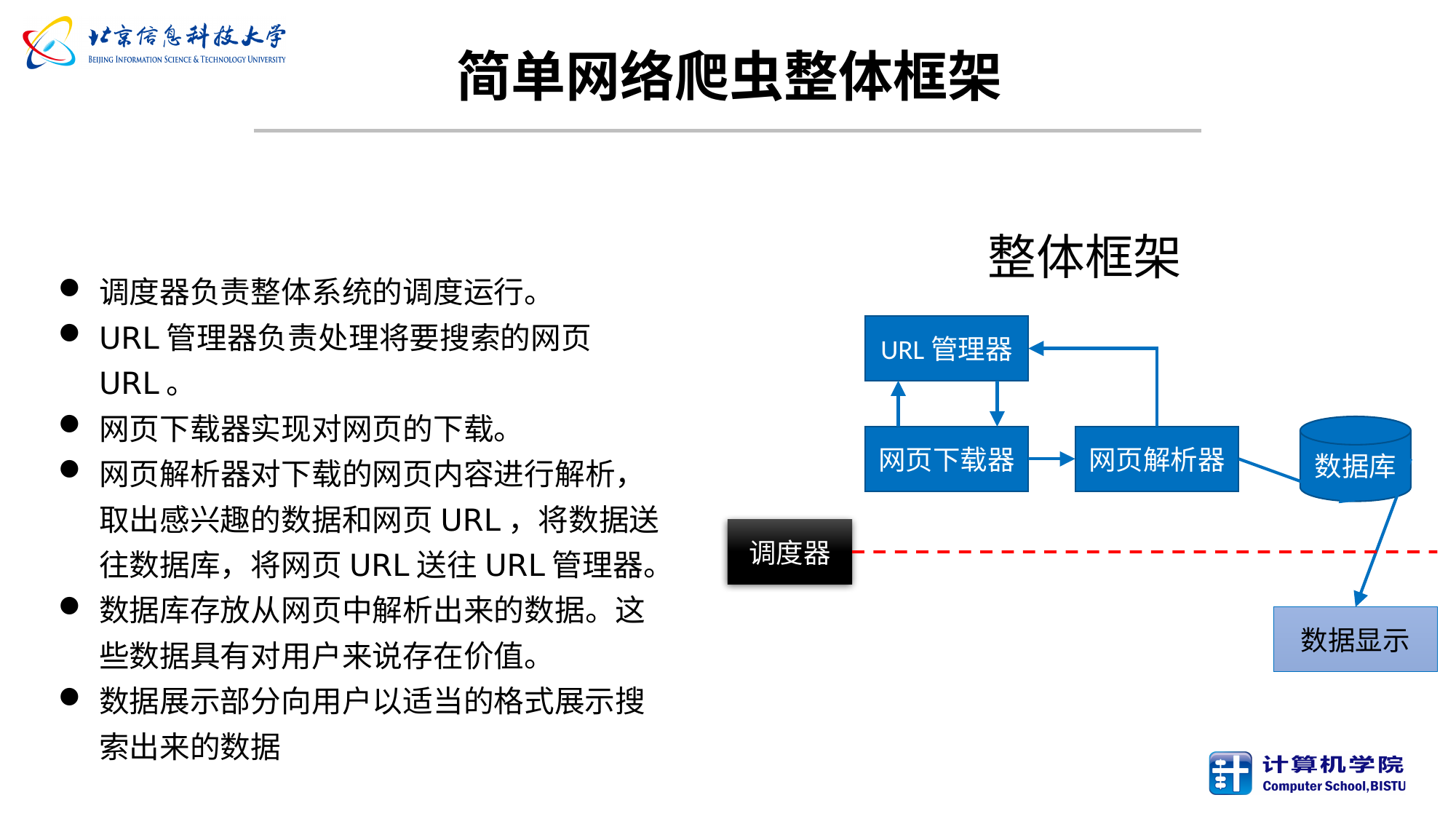

# 简单网络爬虫整体框架
整体框架
调度器负责整体系统的调度运行。
URL管理器负责处理将要搜索的网页URL。
网页下载器实现对网页的下载。
网页解析器对下载的网页内容进行解析，取出感兴趣的数据和网页URL，将数据送往数据库，将网页URL送往URL管理器。
数据库存放从网页中解析出来的数据。这些数据具有对用户来说存在价值。
数据展示部分向用户以适当的格式展示搜索出来的数据
URL管理器
数据库
网页解析器
网页下载器
调度器
数据显示